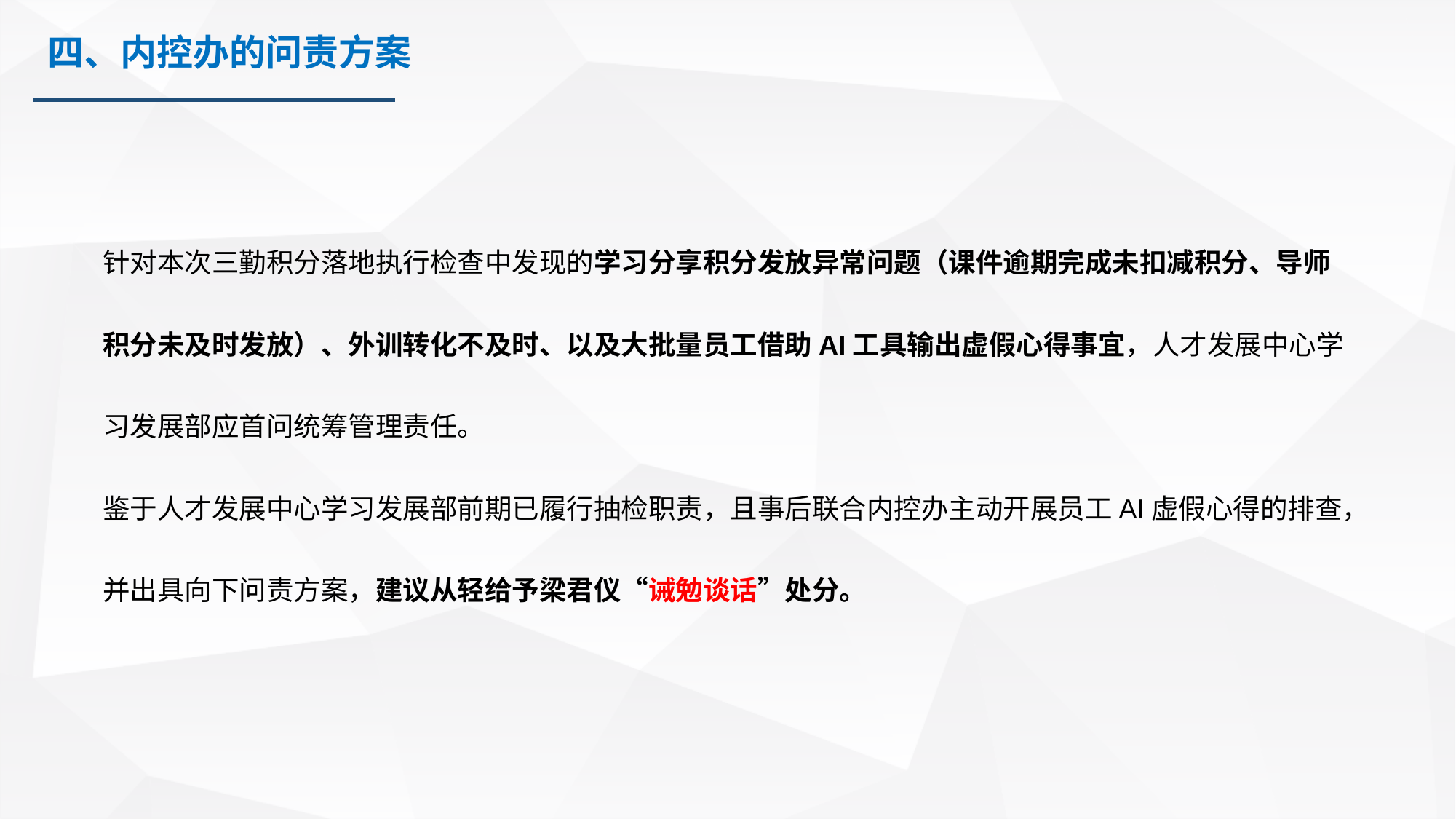

四、内控办的问责方案
针对本次三勤积分落地执行检查中发现的学习分享积分发放异常问题（课件逾期完成未扣减积分、导师积分未及时发放）、外训转化不及时、以及大批量员工借助AI工具输出虚假心得事宜，人才发展中心学习发展部应首问统筹管理责任。
鉴于人才发展中心学习发展部前期已履行抽检职责，且事后联合内控办主动开展员工AI虚假心得的排查，并出具向下问责方案，建议从轻给予梁君仪“诫勉谈话”处分。